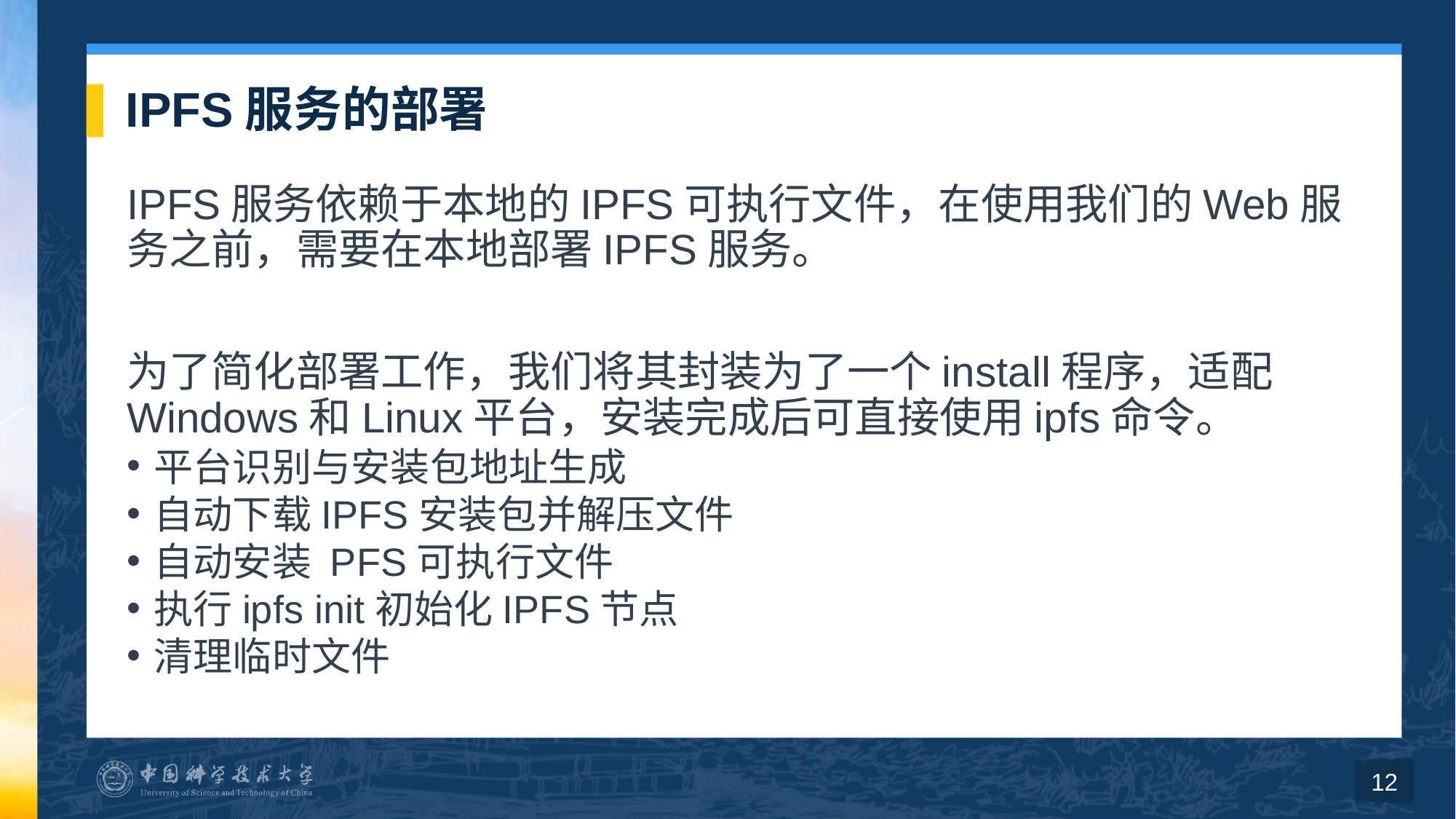

# IPFS服务的部署
IPFS服务依赖于本地的IPFS可执行文件，在使用我们的Web服务之前，需要在本地部署IPFS服务。

为了简化部署工作，我们将其封装为了一个install程序，适配Windows和Linux平台，安装完成后可直接使用ipfs命令。
平台识别与安装包地址生成
自动下载IPFS安装包并解压文件
自动安装 PFS可执行文件
执行ipfs init初始化IPFS节点
清理临时文件

12